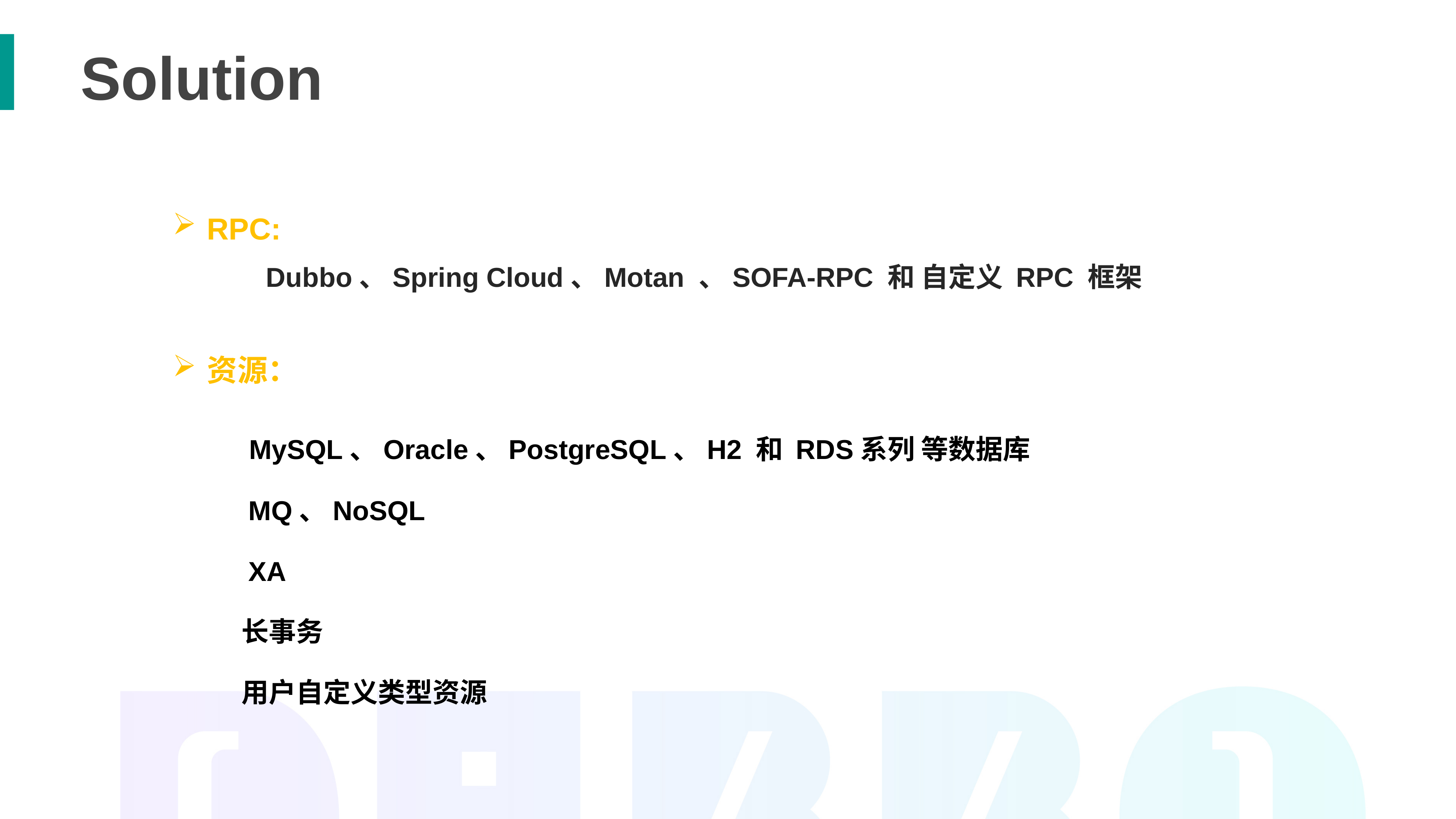

Solution
RPC:
           Dubbo、Spring Cloud、Motan 、SOFA-RPC 和 自定义 RPC 框架

资源：

         MySQL、Oracle、PostgreSQL、H2 和 RDS系列 等数据库

          MQ、NoSQL

          XA

          长事务

          用户自定义类型资源